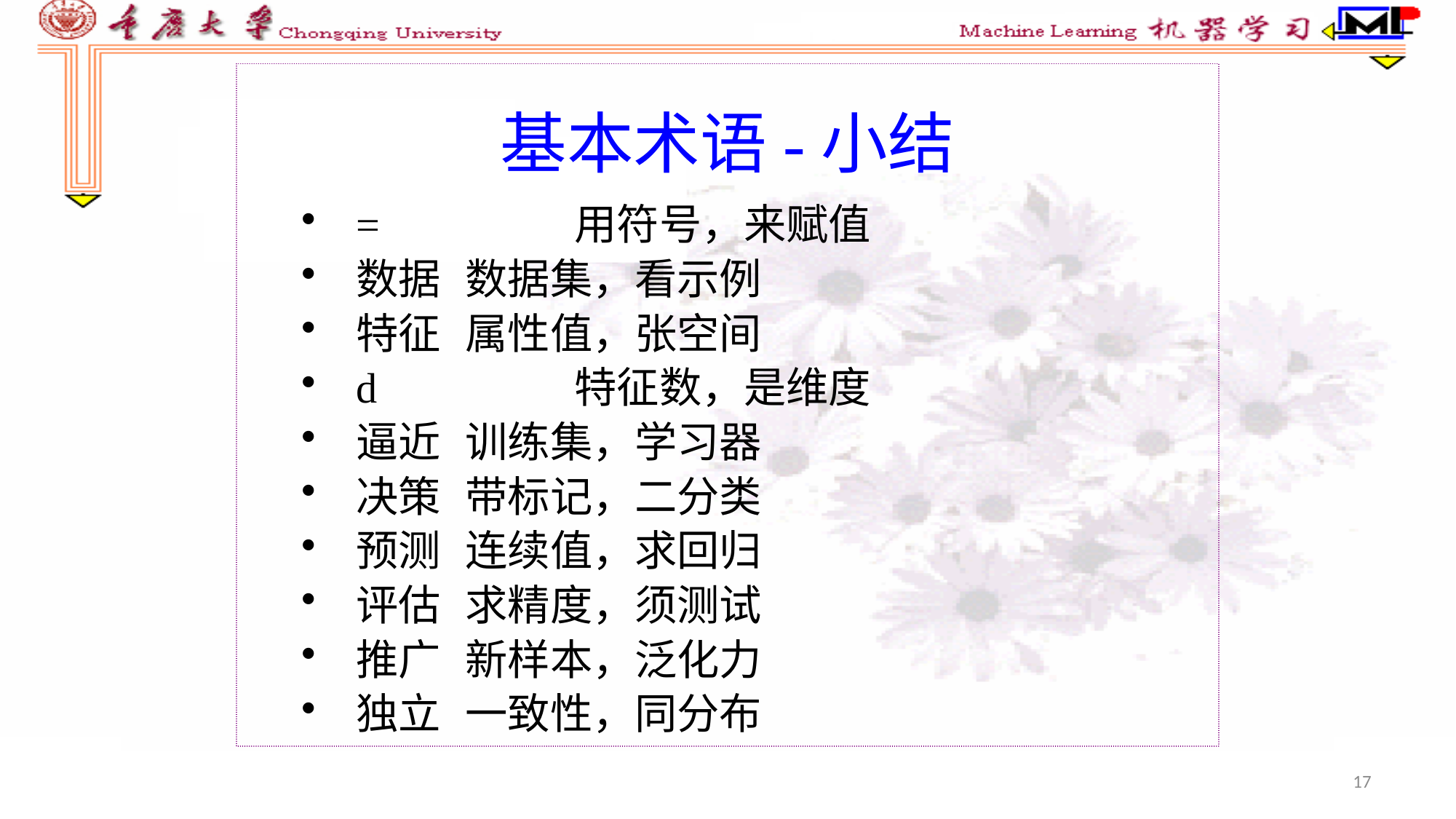

基本术语-小结
=		用符号，来赋值
数据	数据集，看示例
特征	属性值，张空间
d		特征数，是维度
逼近	训练集，学习器
决策	带标记，二分类
预测	连续值，求回归
评估	求精度，须测试
推广	新样本，泛化力
独立	一致性，同分布
17